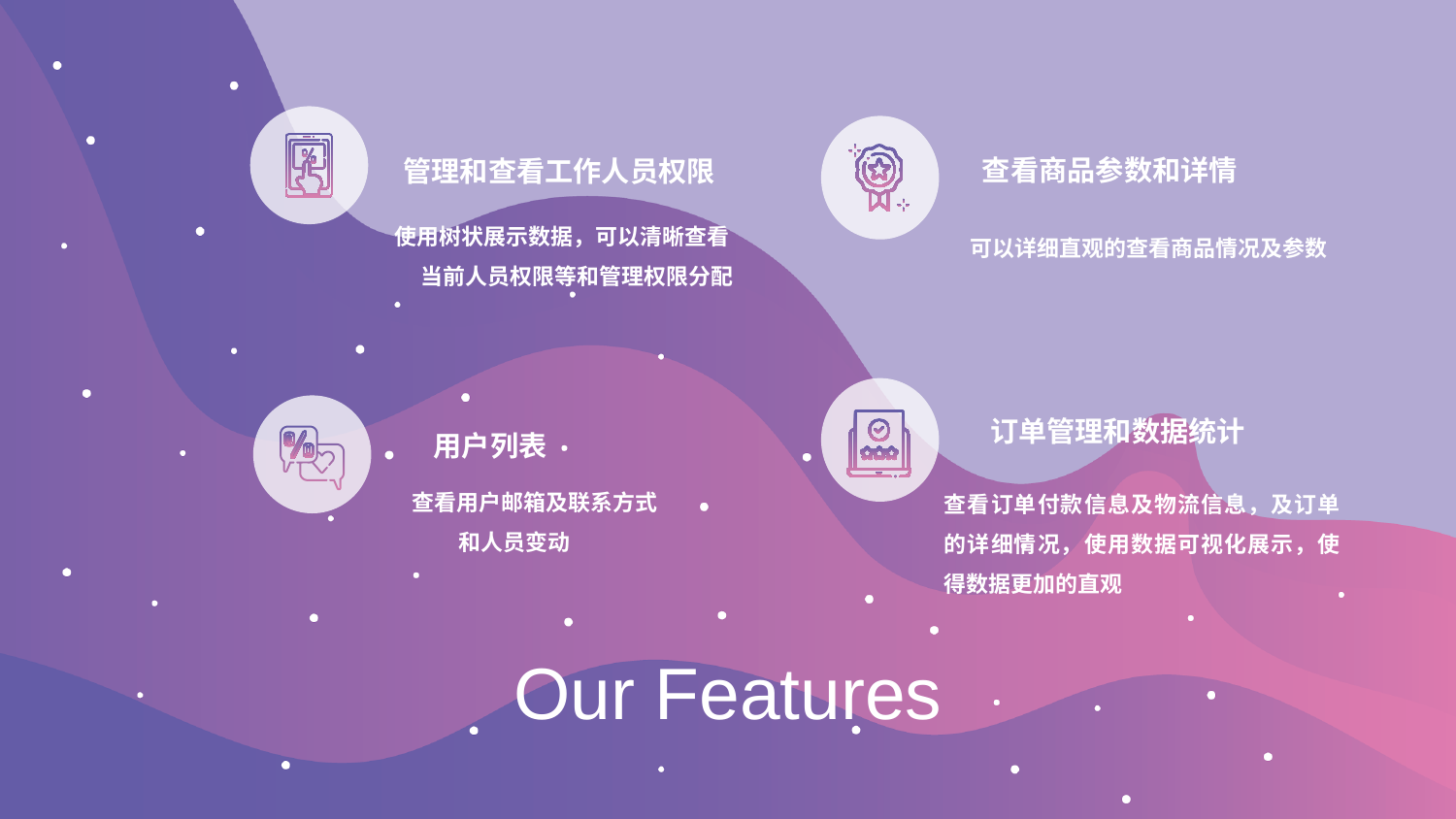

查看商品参数和详情
管理和查看工作人员权限
   使用树状展示数据，可以清晰查看当前人员权限等和管理权限分配
可以详细直观的查看商品情况及参数

订单管理和数据统计
用户列表
查看用户邮箱及联系方式和人员变动
查看订单付款信息及物流信息，及订单的详细情况，使用数据可视化展示，使得数据更加的直观
# Our Features